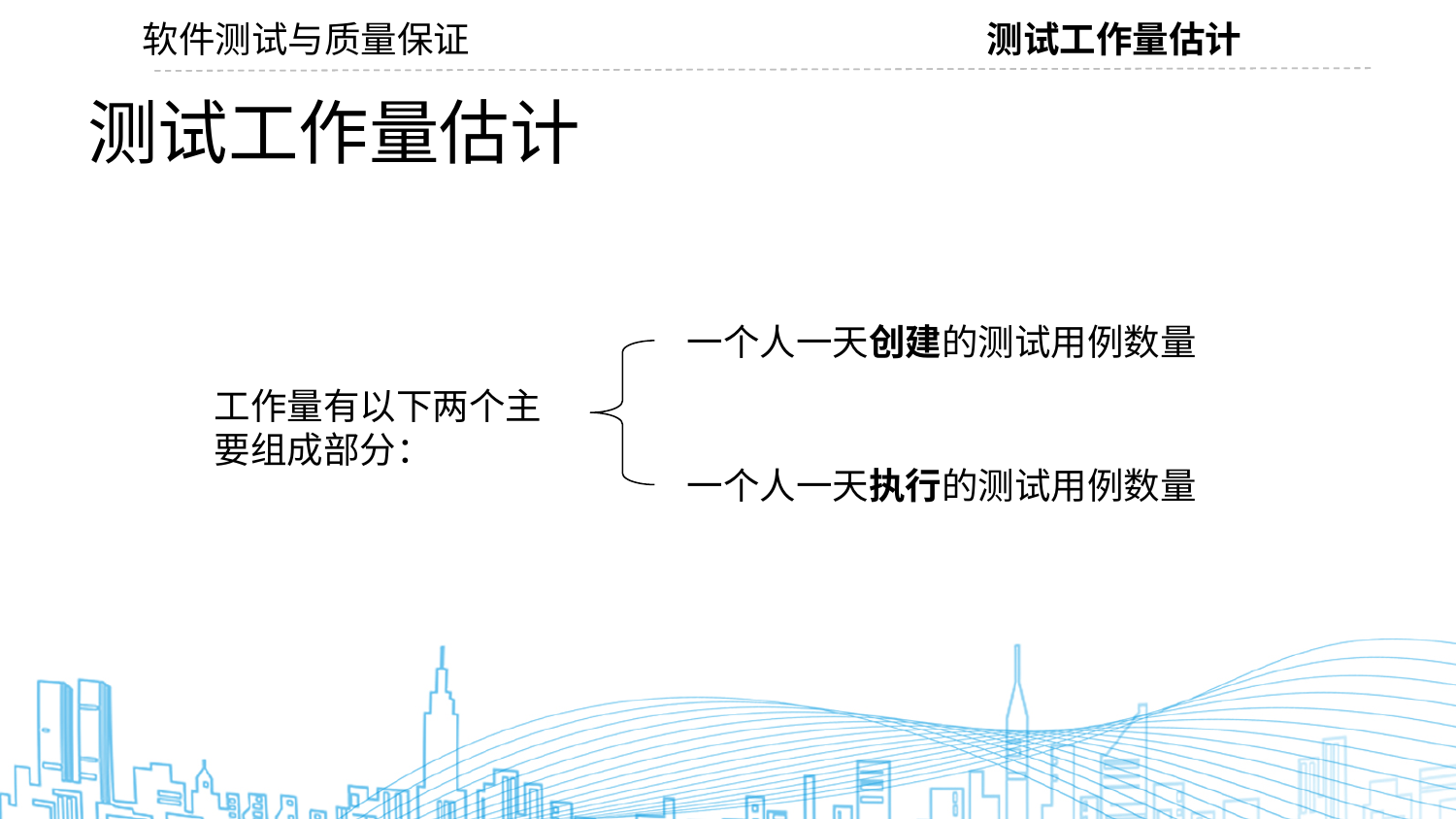

软件测试与质量保证
测试工作量估计
# 测试工作量估计
一个人一天创建的测试用例数量

工作量有以下两个主要组成部分：
一个人一天执行的测试用例数量